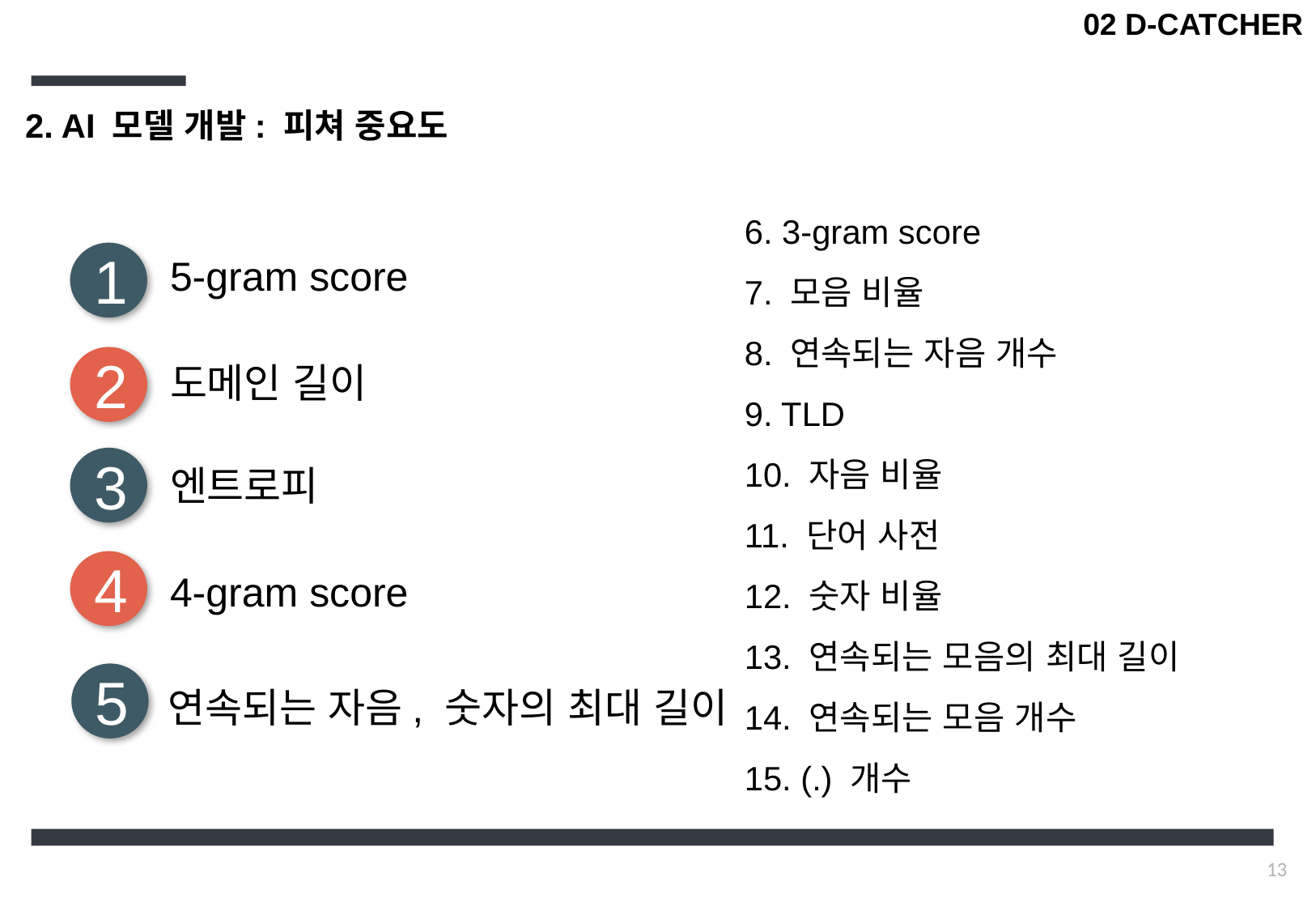

02 D-CATCHER

2. AI 모델 개발: 피쳐 중요도
6. 3-gram score
7. 모음 비율
8. 연속되는 자음 개수
9. TLD
10. 자음 비율
11. 단어 사전
12. 숫자 비율
13. 연속되는 모음의 최대 길이
14. 연속되는 모음 개수
15. (.) 개수

1
5-gram score
2
도메인 길이
3
엔트로피
4
4-gram score
5
연속되는 자음, 숫자의 최대 길이

13